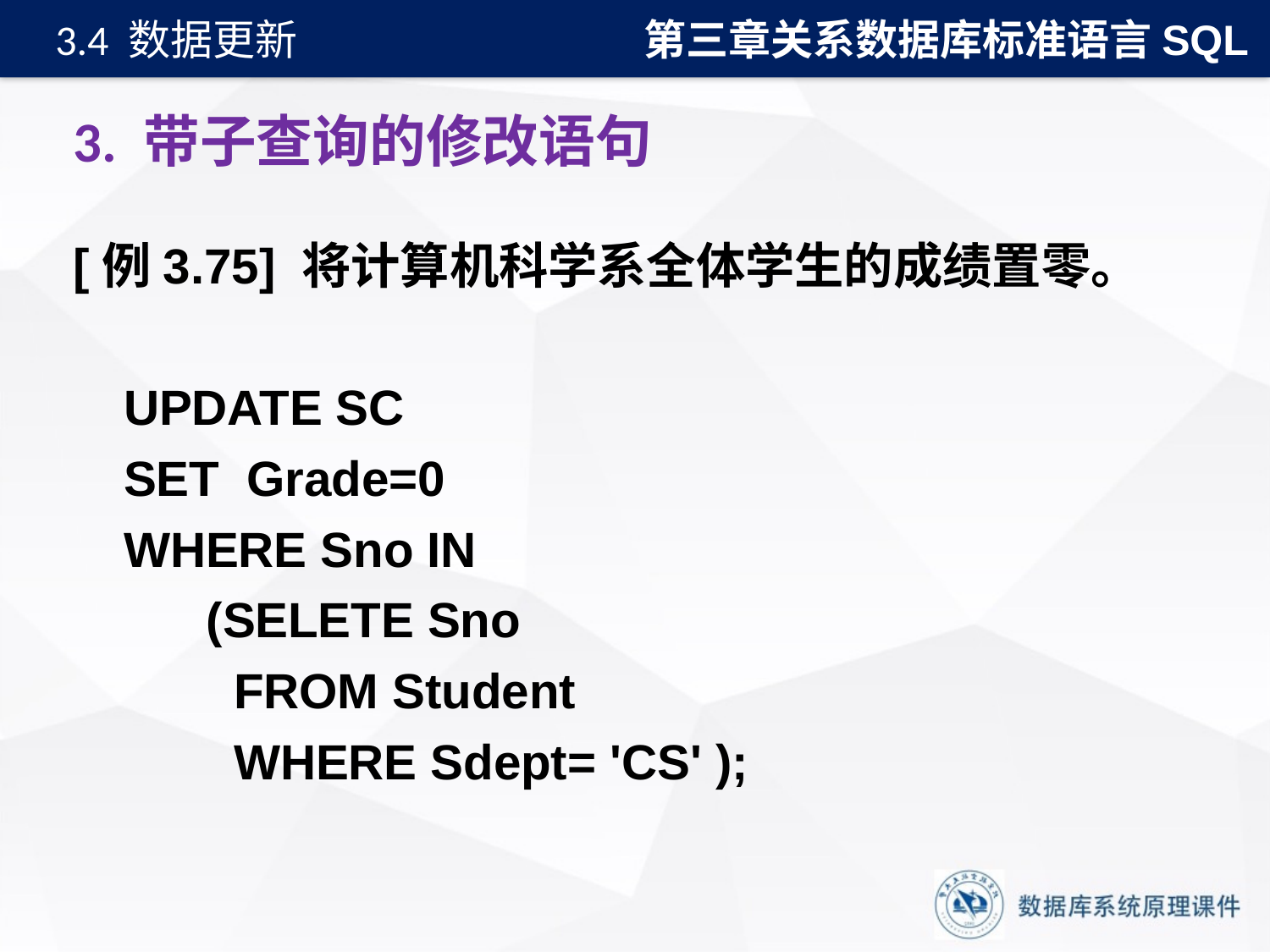

第三章关系数据库标准语言SQL
3.4 数据更新
# 3. 带子查询的修改语句
[例3.75] 将计算机科学系全体学生的成绩置零。

UPDATE SC
SET  Grade=0
WHERE Sno IN
      (SELETE Sno
        FROM Student
        WHERE Sdept= 'CS' );